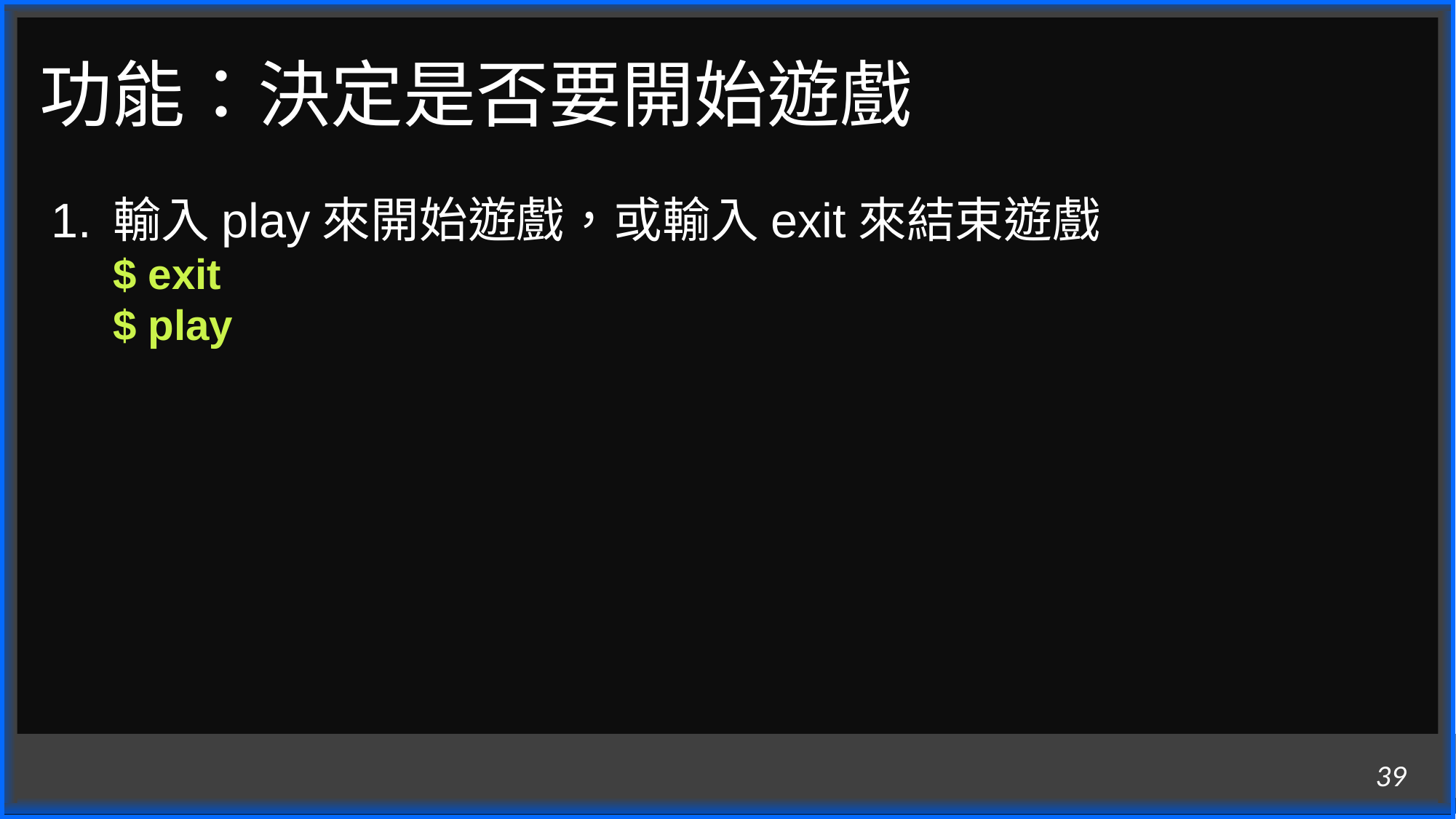

# 功能：決定是否要開始遊戲
輸入play來開始遊戲，或輸入exit來結束遊戲
$ exit
$ play